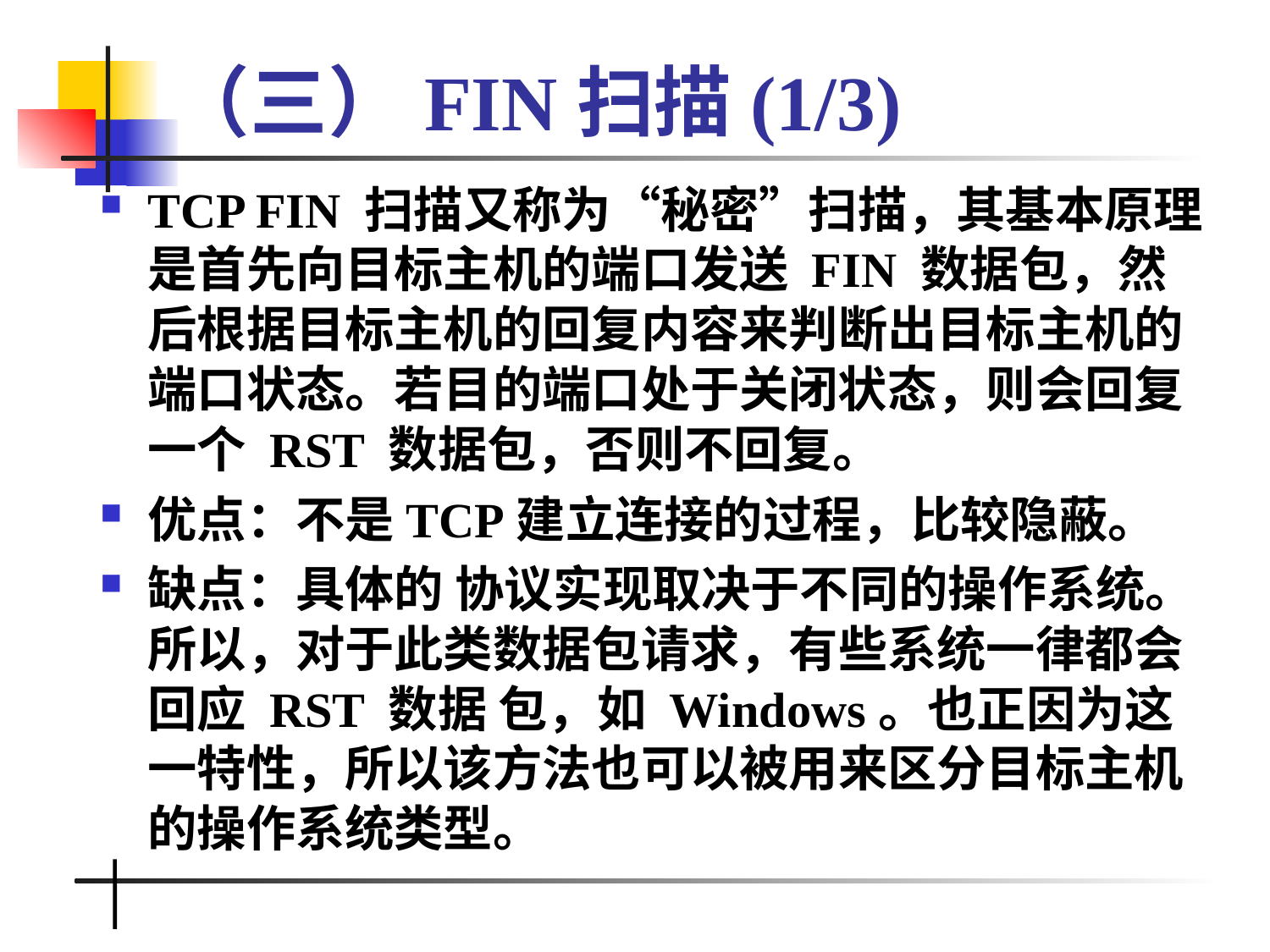

# （三）FIN扫描(1/3)
TCP FIN 扫描又称为“秘密”扫描，其基本原理是首先向目标主机的端口发送 FIN 数据包，然 后根据目标主机的回复内容来判断出目标主机的端口状态。若目的端口处于关闭状态，则会回复 一个 RST 数据包，否则不回复。
优点：不是TCP建立连接的过程，比较隐蔽。
缺点：具体的 协议实现取决于不同的操作系统。所以，对于此类数据包请求，有些系统一律都会回应 RST 数据 包，如 Windows。也正因为这一特性，所以该方法也可以被用来区分目标主机的操作系统类型。